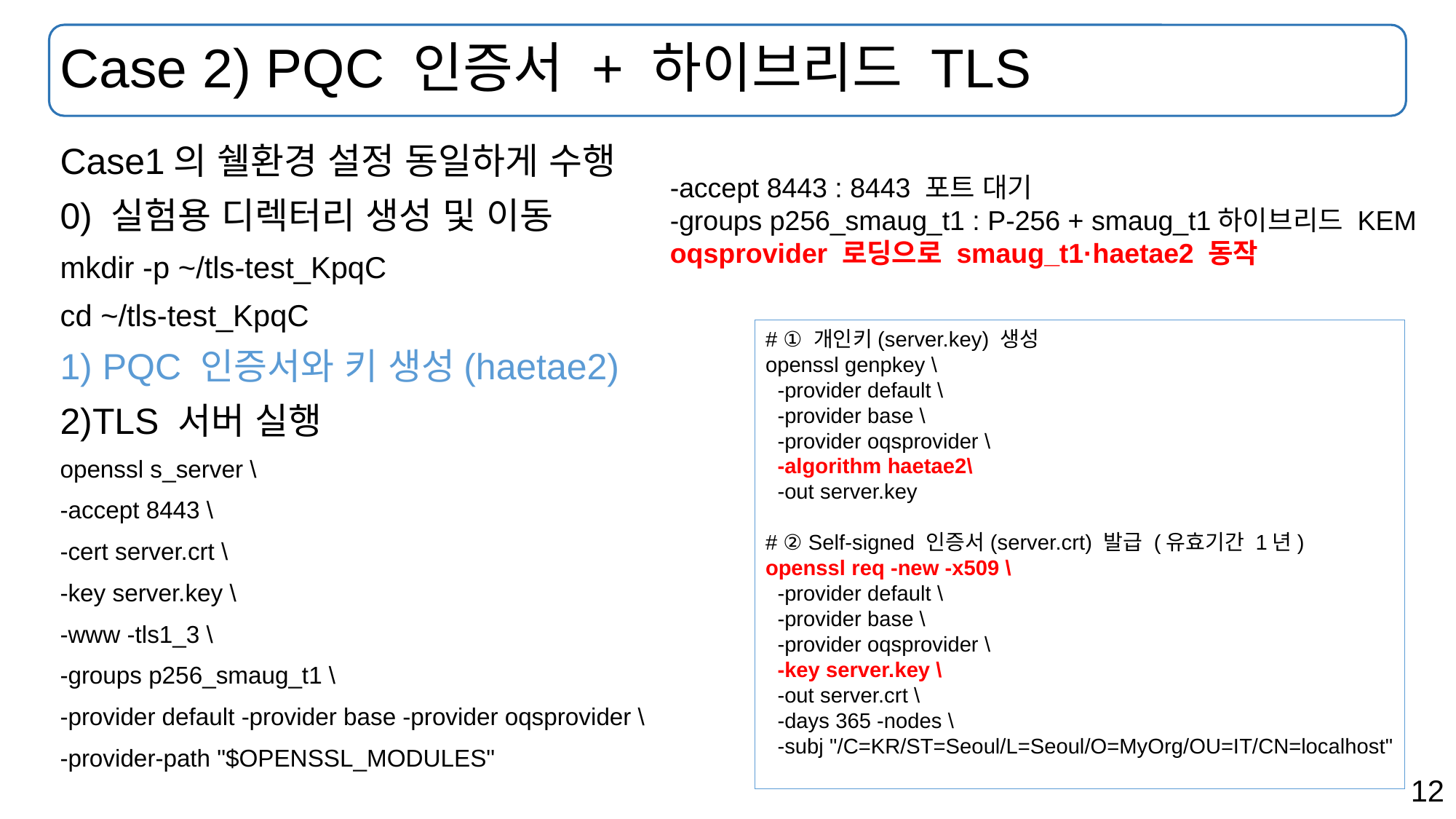

# Case 2) PQC 인증서 + 하이브리드 TLS
Case1의 쉘환경 설정 동일하게 수행
0) 실험용 디렉터리 생성 및 이동
mkdir -p ~/tls-test_KpqC
cd ~/tls-test_KpqC
1) PQC 인증서와 키 생성(haetae2)
2)TLS 서버 실행
openssl s_server \
-accept 8443 \
-cert server.crt \
-key server.key \
-www -tls1_3 \
-groups p256_smaug_t1 \
-provider default -provider base -provider oqsprovider \
-provider-path "$OPENSSL_MODULES"
-accept 8443 : 8443 포트 대기
-groups p256_smaug_t1 : P-256 + smaug_t1하이브리드 KEM
oqsprovider 로딩으로 smaug_t1·haetae2 동작
# ① 개인키(server.key) 생성
openssl genpkey \
  -provider default \
  -provider base \
  -provider oqsprovider \
  -algorithm haetae2\
  -out server.key

# ② Self-signed 인증서(server.crt) 발급 (유효기간 1년)
openssl req -new -x509 \
  -provider default \
  -provider base \
  -provider oqsprovider \
  -key server.key \
  -out server.crt \
  -days 365 -nodes \
  -subj "/C=KR/ST=Seoul/L=Seoul/O=MyOrg/OU=IT/CN=localhost"